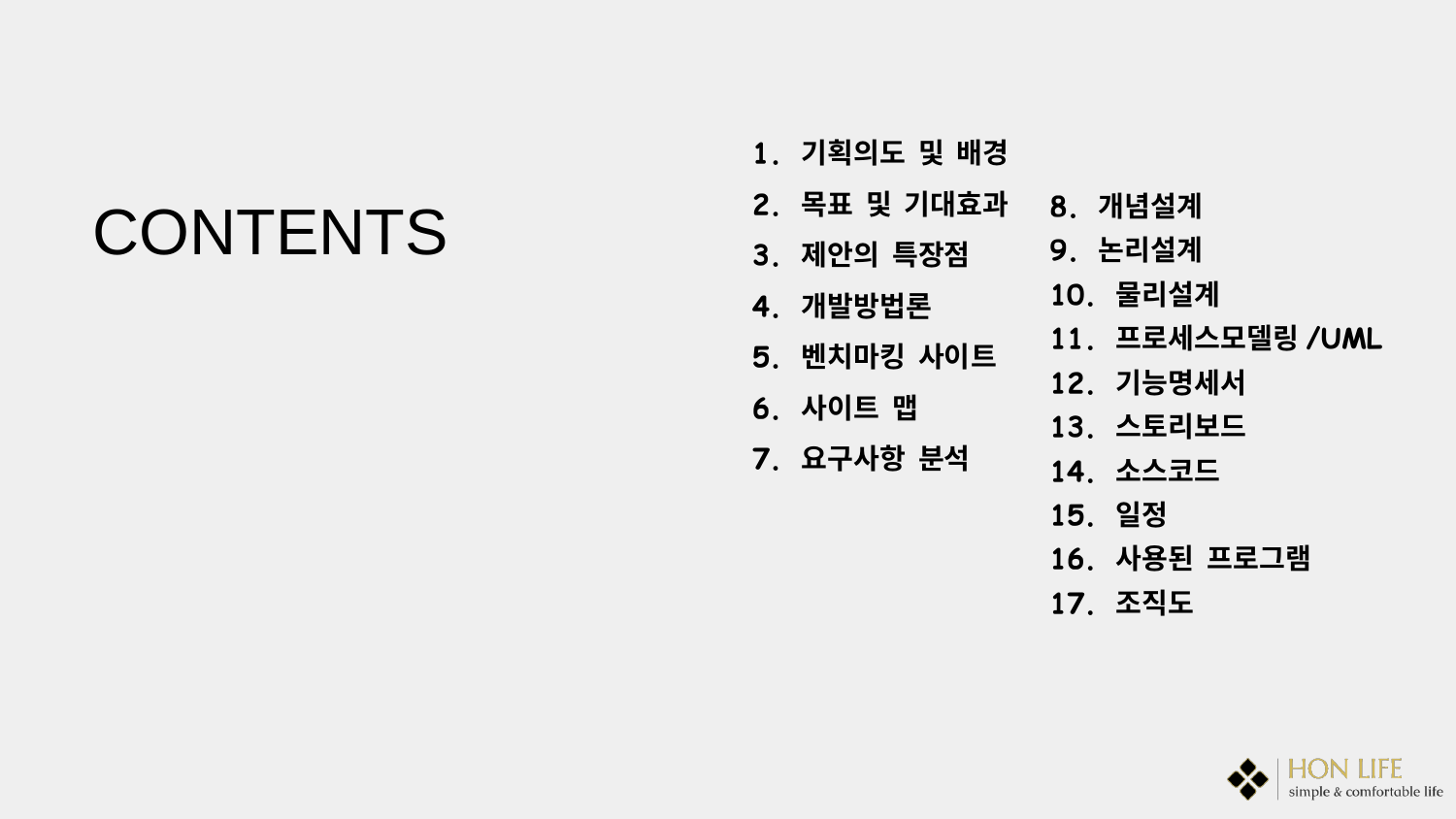

1. 기획의도 및 배경
2. 목표 및 기대효과
3. 제안의 특장점
4. 개발방법론
5. 벤치마킹 사이트
6. 사이트 맵
7. 요구사항 분석

8. 개념설계
9. 논리설계
10. 물리설계
11. 프로세스모델링/UML
12. 기능명세서
13. 스토리보드
14. 소스코드
15. 일정
16. 사용된 프로그램
17. 조직도

CONTENTS